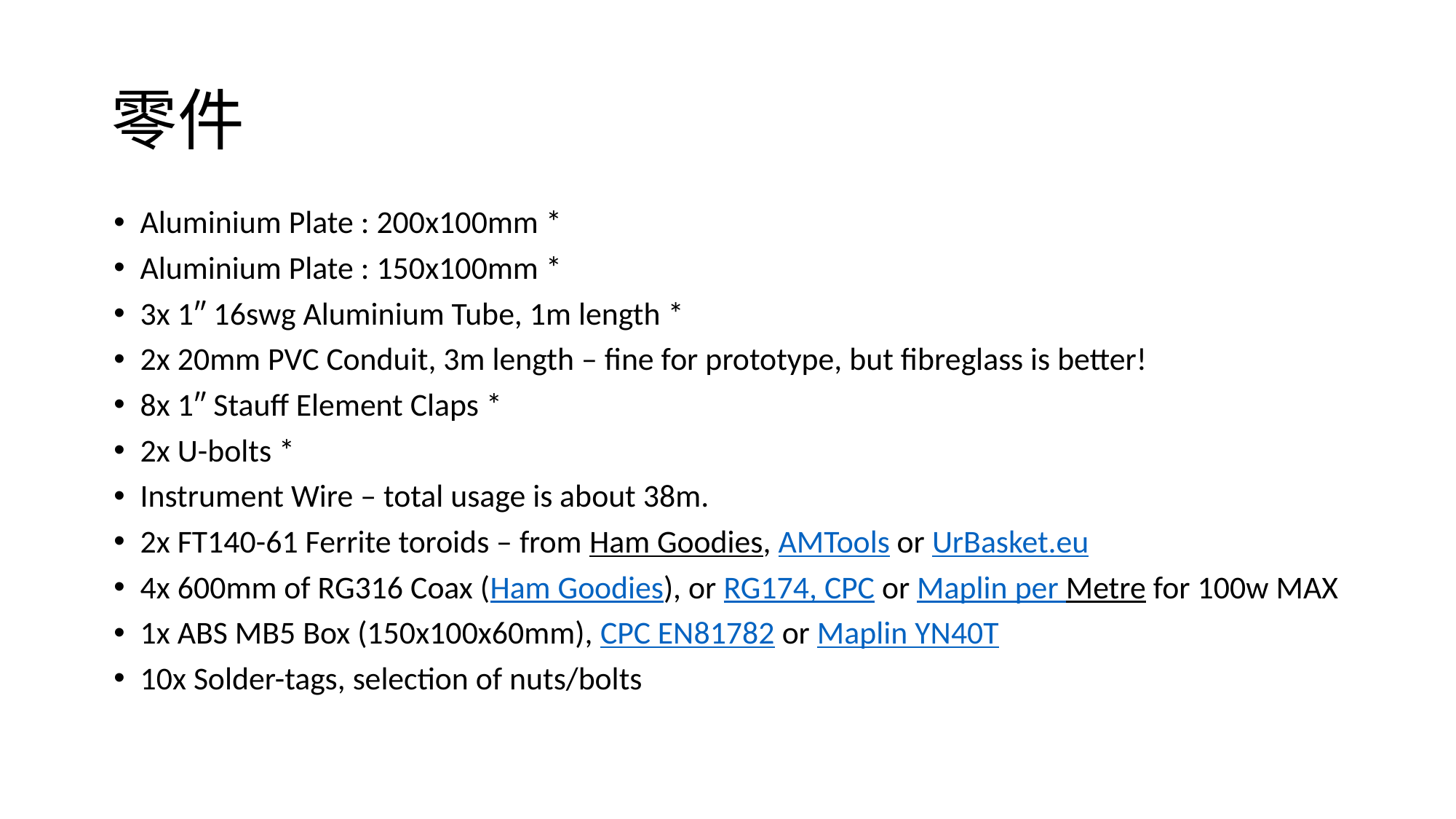

# 零件
Aluminium Plate : 200x100mm *
Aluminium Plate : 150x100mm *
3x 1″ 16swg Aluminium Tube, 1m length *
2x 20mm PVC Conduit, 3m length – fine for prototype, but fibreglass is better!
8x 1″ Stauff Element Claps *
2x U-bolts *
Instrument Wire – total usage is about 38m.
2x FT140-61 Ferrite toroids – from Ham Goodies, AMTools or UrBasket.eu
4x 600mm of RG316 Coax (Ham Goodies), or RG174, CPC or Maplin per Metre for 100w MAX
1x ABS MB5 Box (150x100x60mm), CPC EN81782 or Maplin YN40T
10x Solder-tags, selection of nuts/bolts